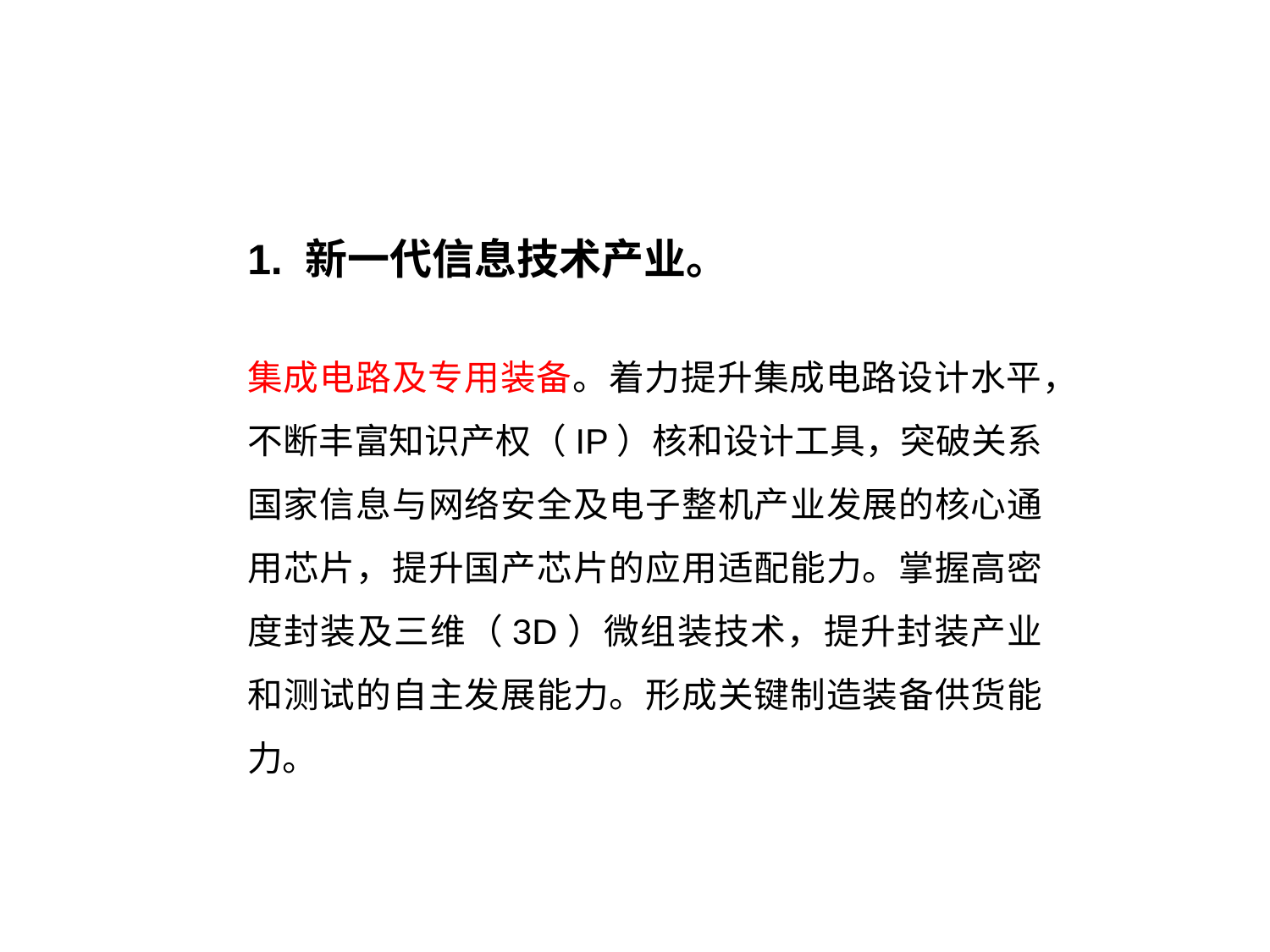

1. 新一代信息技术产业。

集成电路及专用装备。着力提升集成电路设计水平，不断丰富知识产权（IP）核和设计工具，突破关系国家信息与网络安全及电子整机产业发展的核心通用芯片，提升国产芯片的应用适配能力。掌握高密度封装及三维（3D）微组装技术，提升封装产业和测试的自主发展能力。形成关键制造装备供货能力。